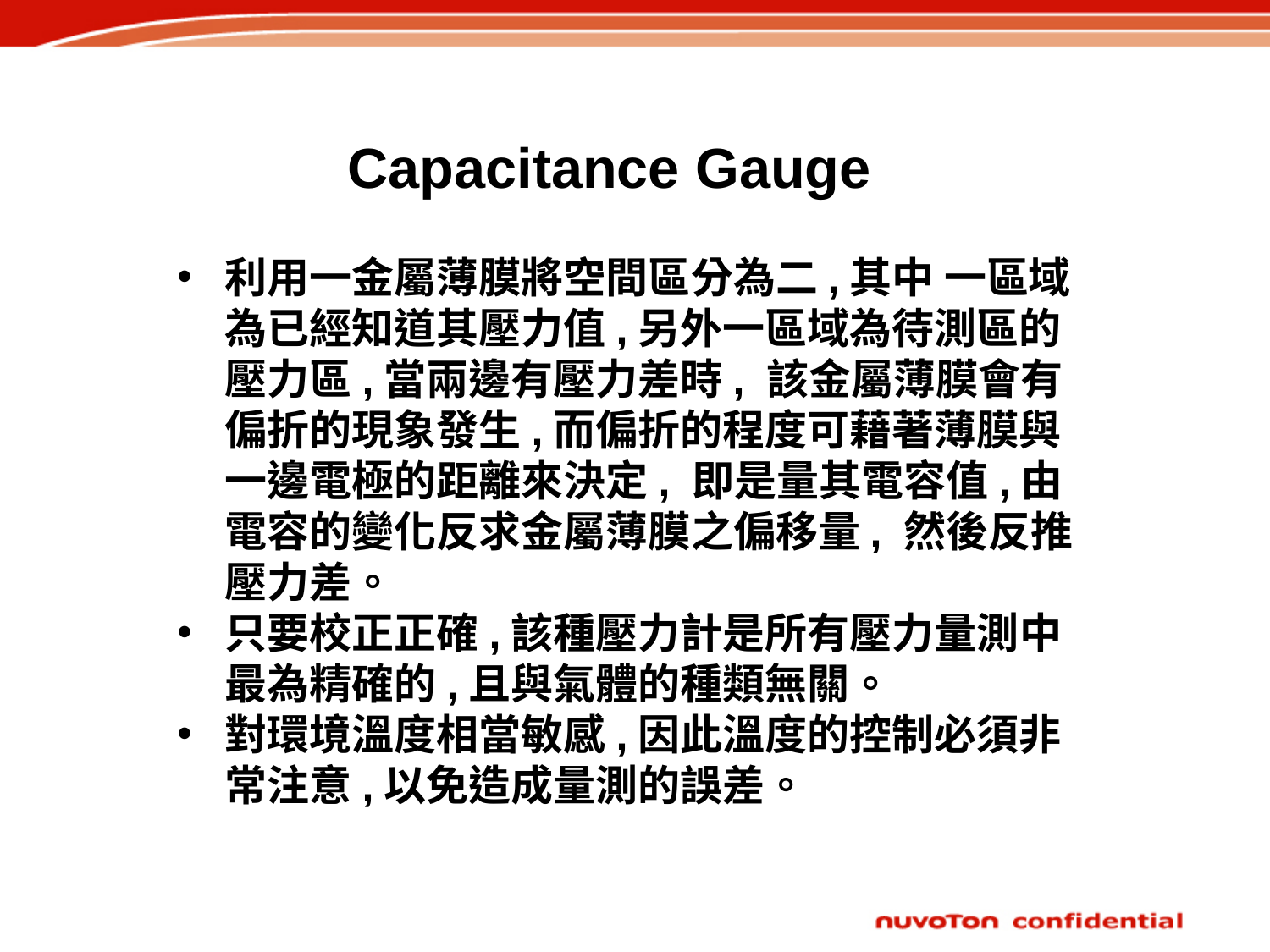

# Capacitance Gauge
利用一金屬薄膜將空間區分為二,其中 一區域為已經知道其壓力值,另外一區域為待測區的壓力區,當兩邊有壓力差時, 該金屬薄膜會有偏折的現象發生,而偏折的程度可藉著薄膜與一邊電極的距離來決定, 即是量其電容值,由電容的變化反求金屬薄膜之偏移量, 然後反推壓力差。
只要校正正確,該種壓力計是所有壓力量測中最為精確的,且與氣體的種類無關。
對環境溫度相當敏感,因此溫度的控制必須非常注意,以免造成量測的誤差。